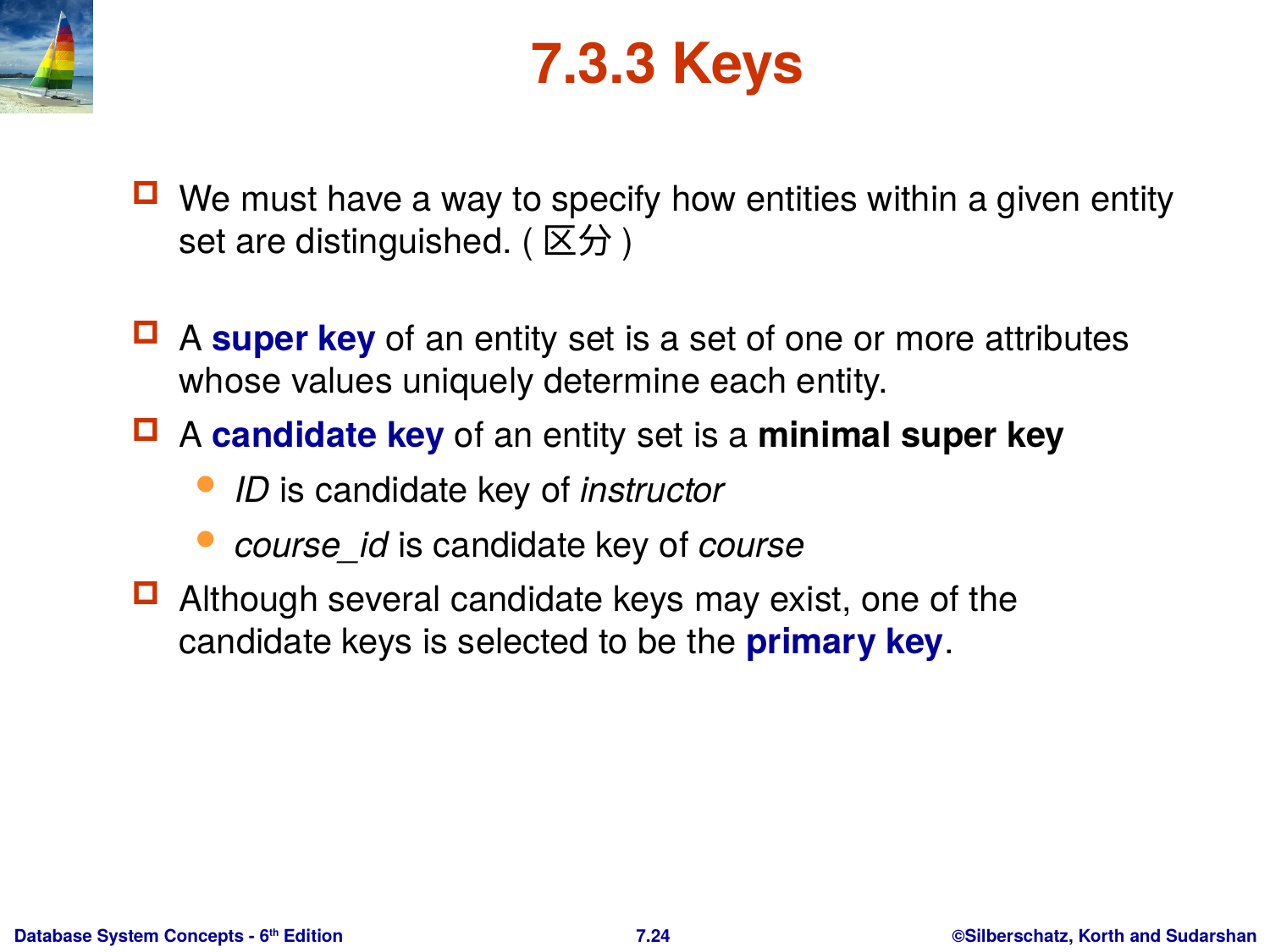

# 7.3.3 Keys
We must have a way to specify how entities within a given entity set are distinguished. (区分)
A super key of an entity set is a set of one or more attributes whose values uniquely determine each entity.
A candidate key of an entity set is a minimal super key
ID is candidate key of instructor
course_id is candidate key of course
Although several candidate keys may exist, one of the candidate keys is selected to be the primary key.